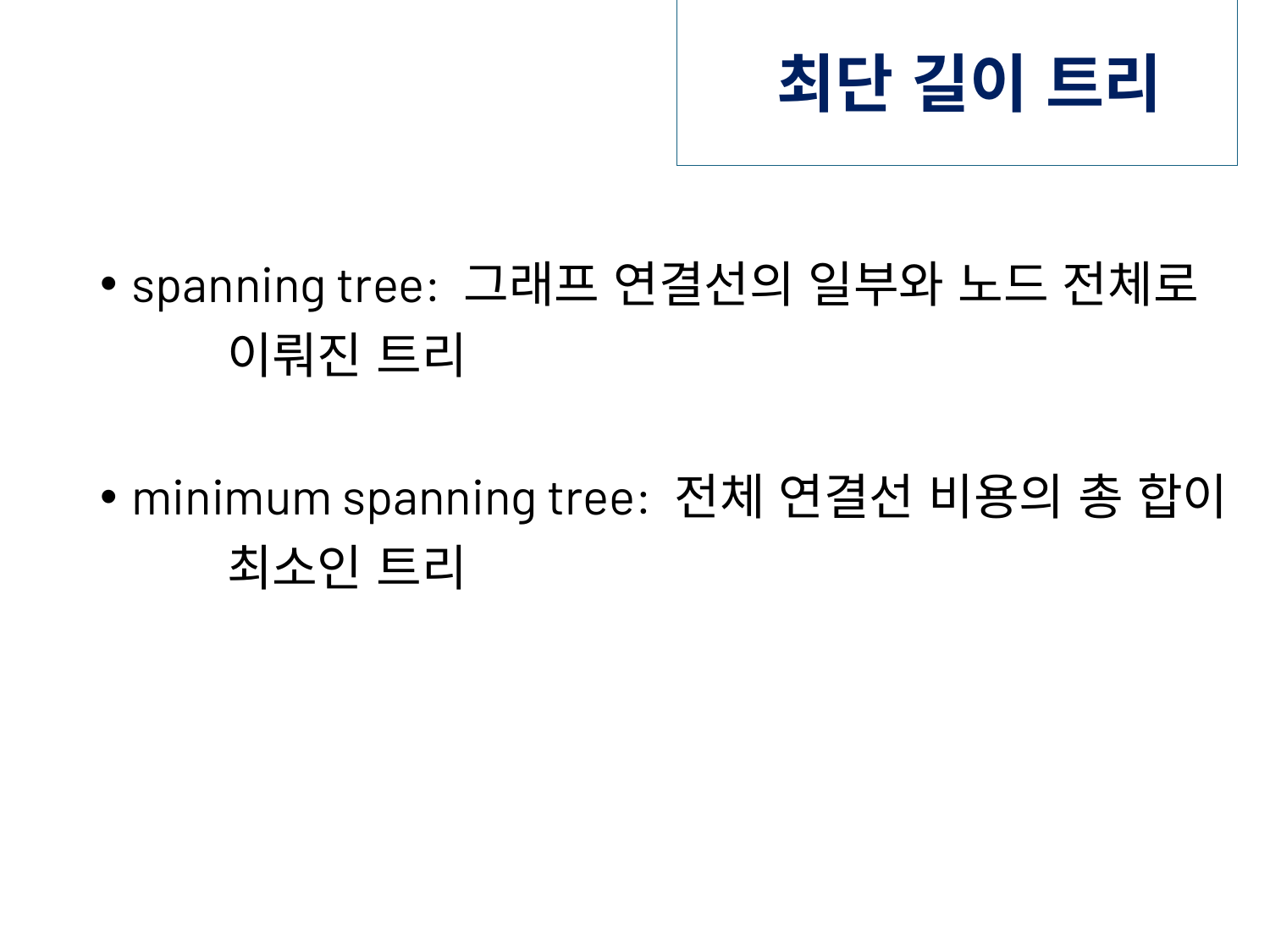

# 최단 길이 트리
spanning tree: 그래프 연결선의 일부와 노드 전체로
	이뤄진 트리

minimum spanning tree: 전체 연결선 비용의 총 합이
	최소인 트리